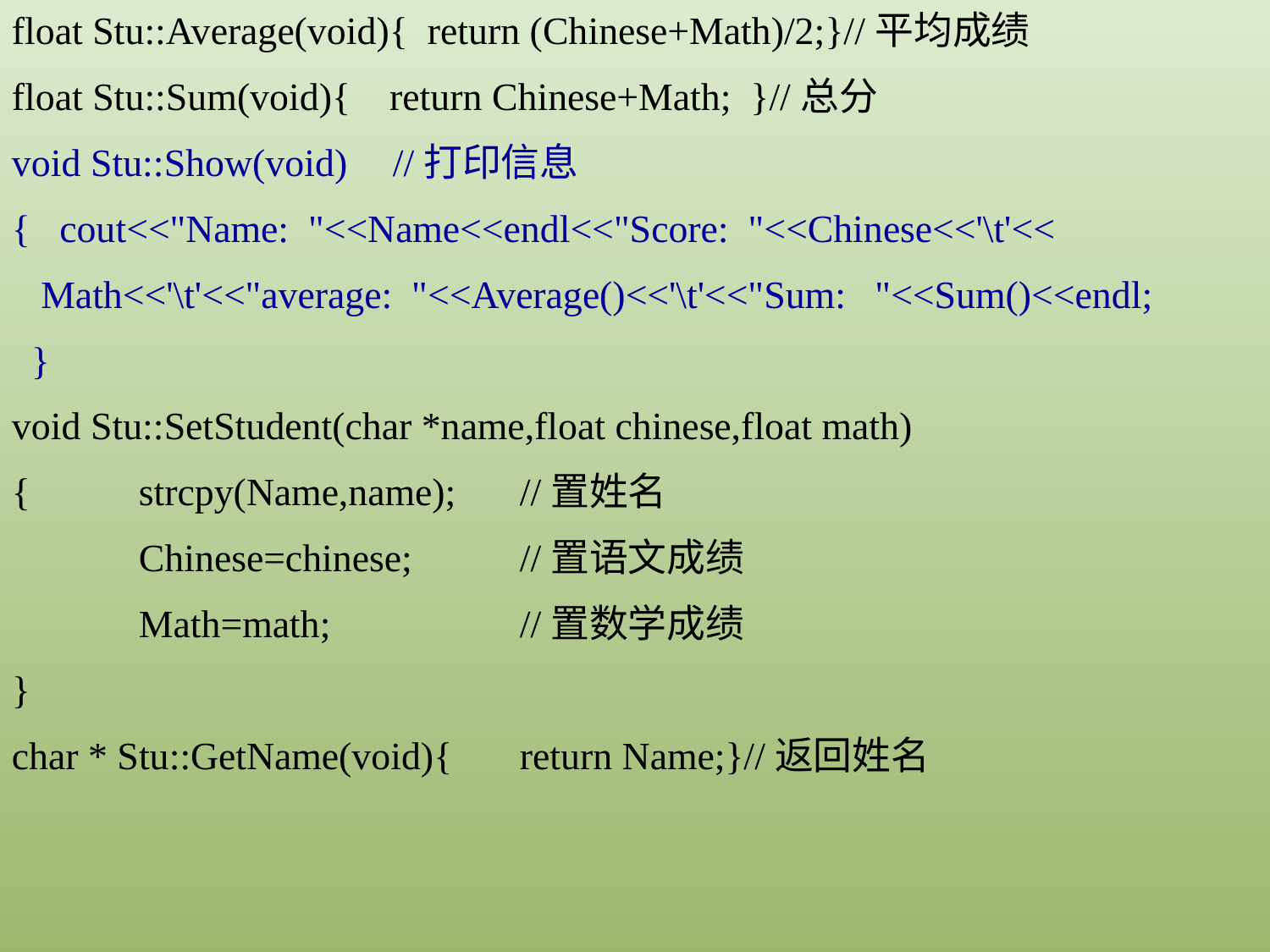

float Stu::Average(void){  return (Chinese+Math)/2;}//平均成绩
float Stu::Sum(void){    return Chinese+Math;  }//总分
void Stu::Show(void)	//打印信息
{   cout<<"Name:  "<<Name<<endl<<"Score:  "<<Chinese<<'\t'<<
   Math<<'\t'<<"average:  "<<Average()<<'\t'<<"Sum:   "<<Sum()<<endl;
  }
void Stu::SetStudent(char *name,float chinese,float math)
{	strcpy(Name,name);	//置姓名
	Chinese=chinese;	//置语文成绩
	Math=math;		//置数学成绩
}
char * Stu::GetName(void){	return Name;}//返回姓名
633